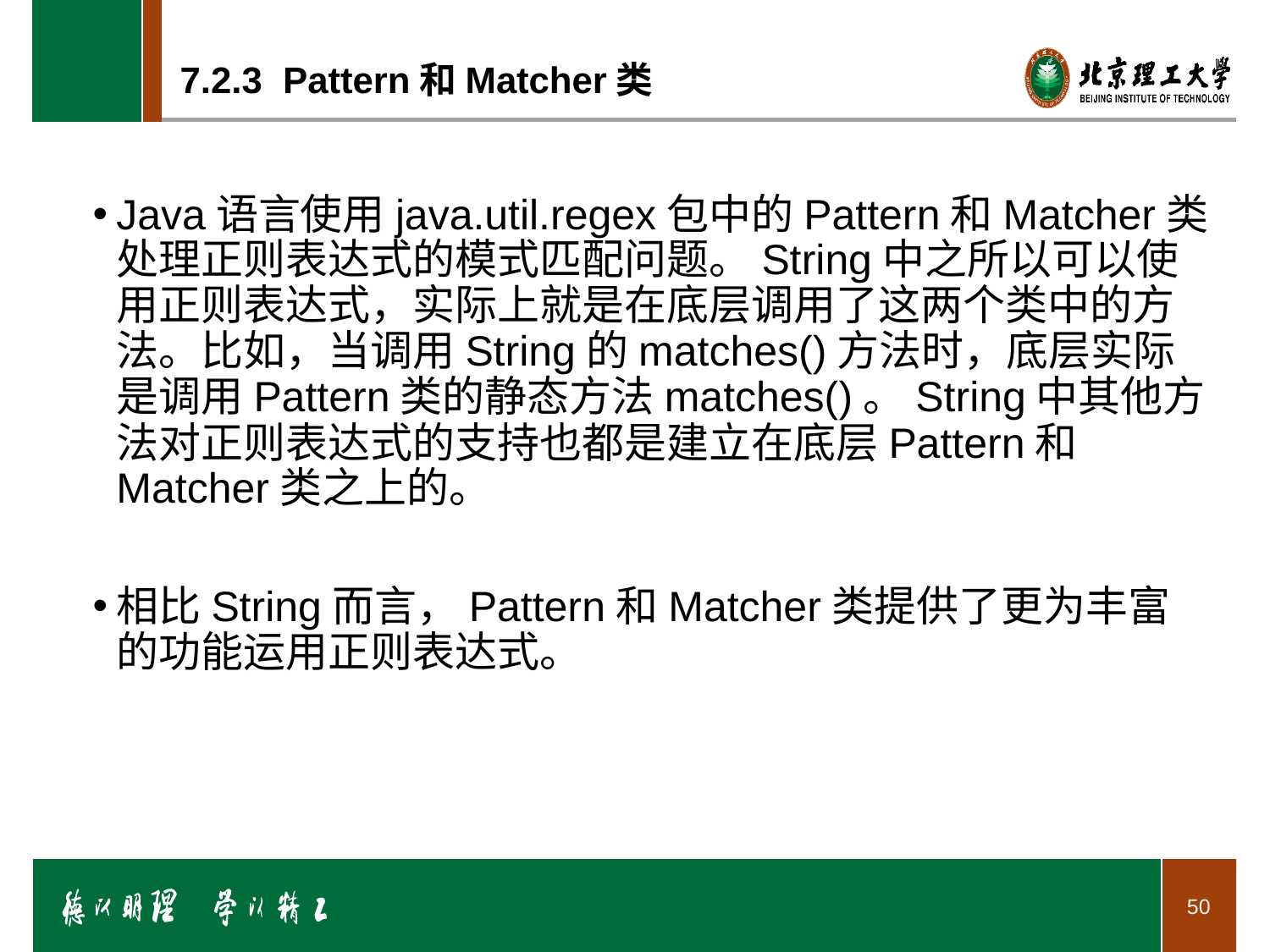

# 7.2.3  Pattern和Matcher类
Java语言使用java.util.regex包中的Pattern和Matcher类处理正则表达式的模式匹配问题。String中之所以可以使用正则表达式，实际上就是在底层调用了这两个类中的方法。比如，当调用String的matches()方法时，底层实际是调用Pattern类的静态方法matches()。String中其他方法对正则表达式的支持也都是建立在底层Pattern和Matcher类之上的。

相比String而言，Pattern和Matcher类提供了更为丰富的功能运用正则表达式。